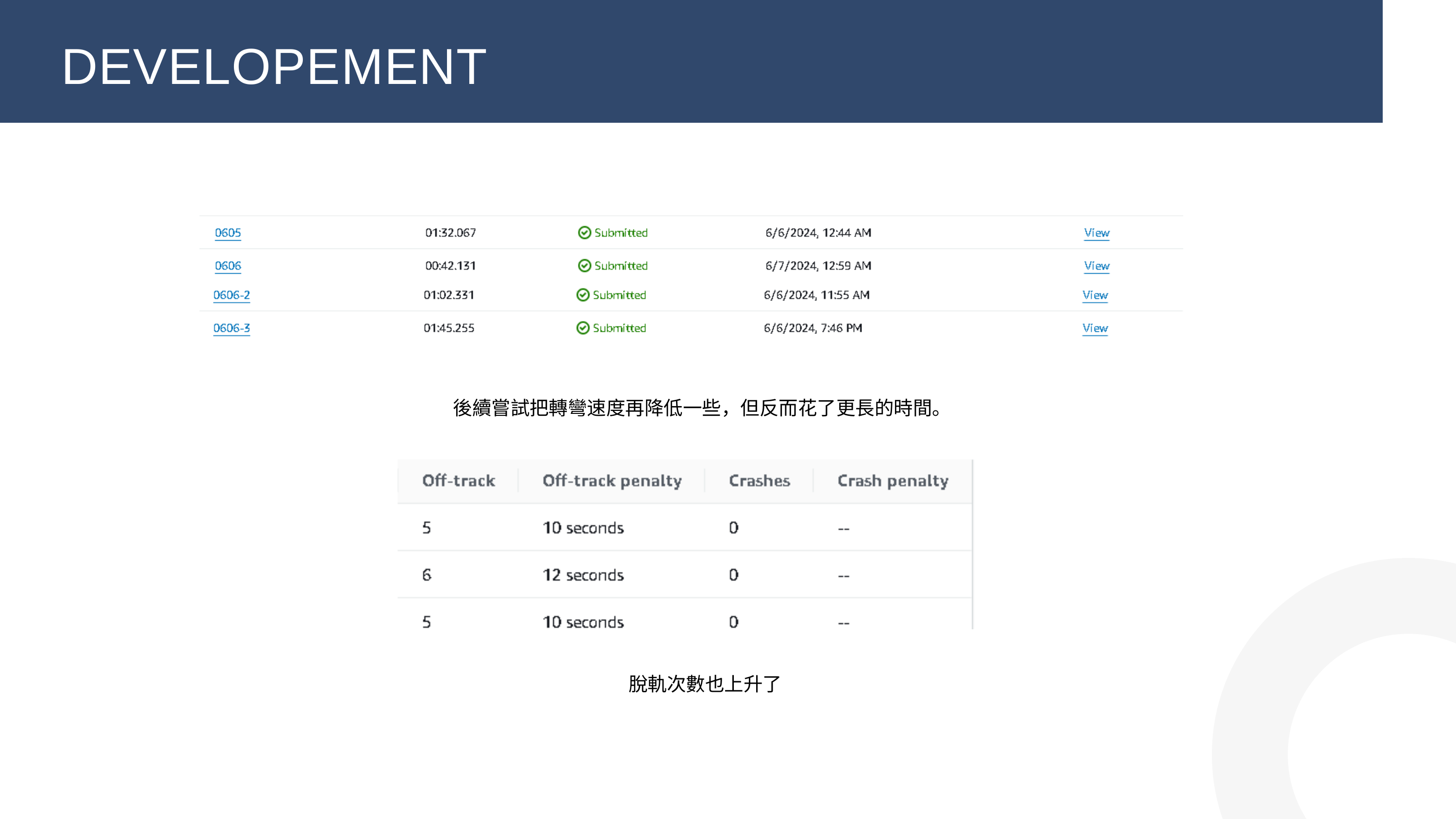

DEVELOPEMENT

後續嘗試把轉彎速度再降低一些，但反而花了更長的時間。

脫軌次數也上升了